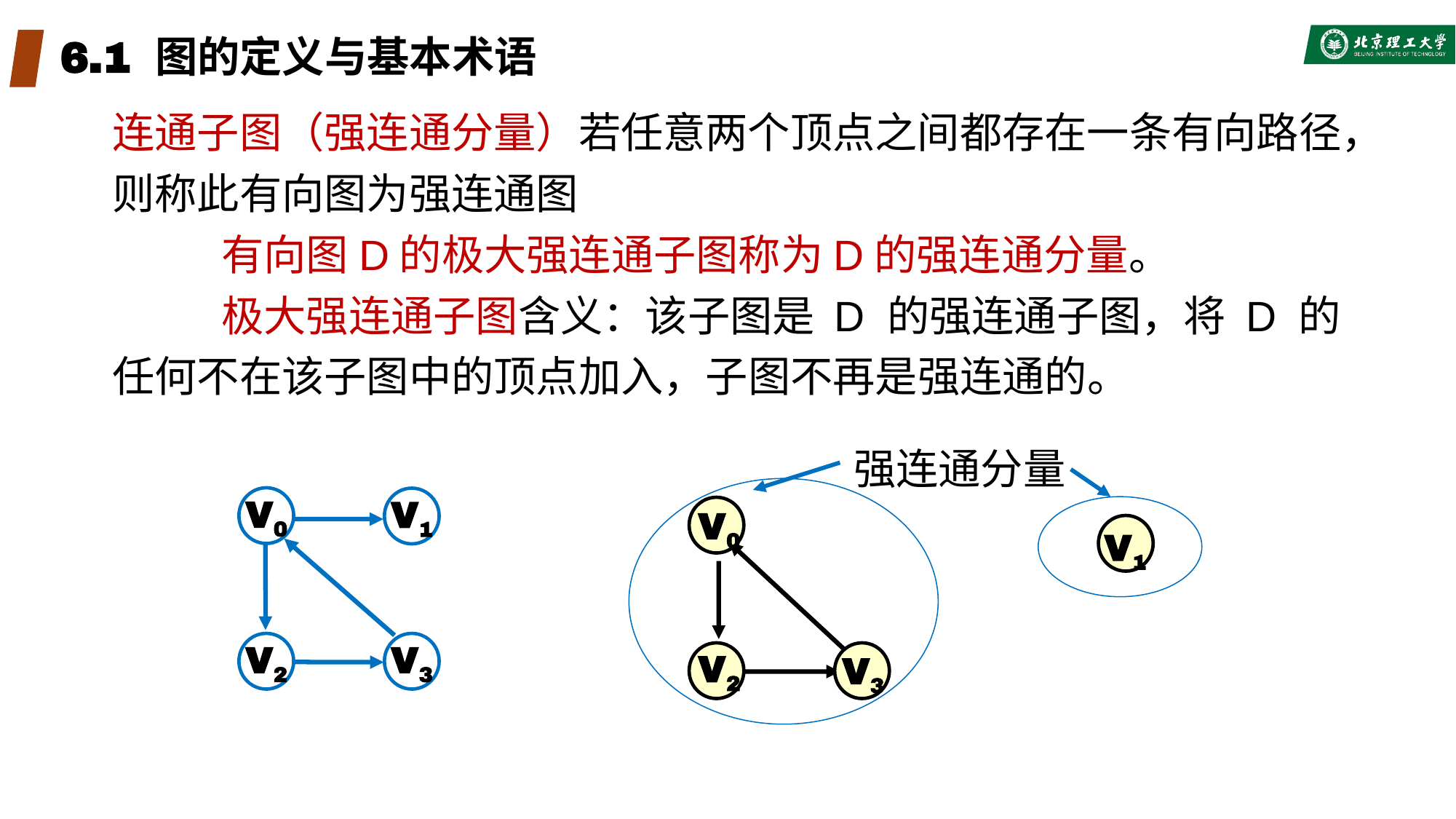

# 6.1 图的定义与基本术语
连通子图（强连通分量）若任意两个顶点之间都存在一条有向路径，则称此有向图为强连通图
	有向图D的极大强连通子图称为D的强连通分量。
	极大强连通子图含义：该子图是 D 的强连通子图，将 D 的任何不在该子图中的顶点加入，子图不再是强连通的。
强连通分量

 V1
 V0

 V2

 V3

V0
V1

V2
V3